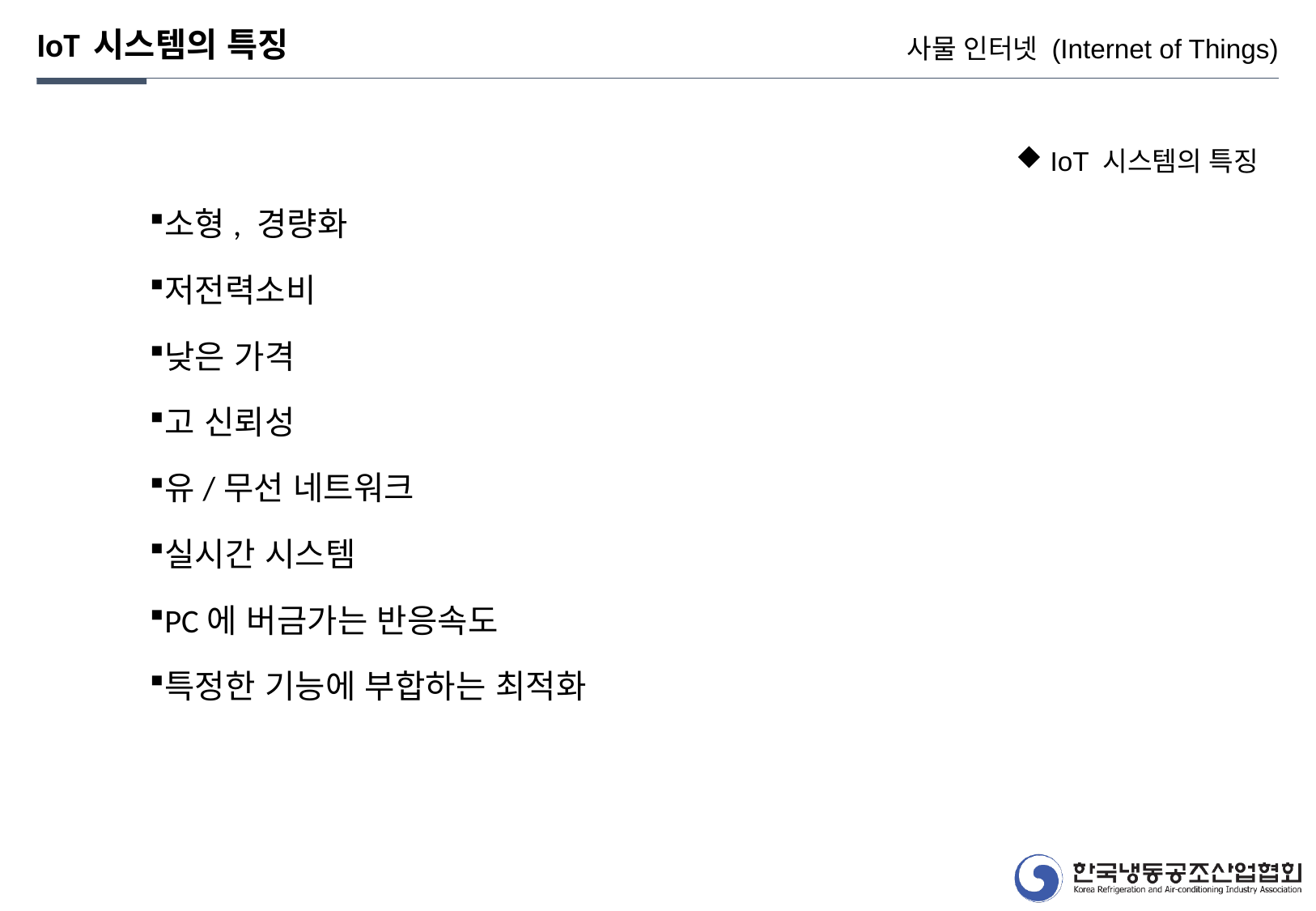

IoT 시스템의 특징

사물 인터넷 (Internet of Things)

 IoT 시스템의 특징
소형, 경량화
저전력소비
낮은 가격
고 신뢰성
유/무선 네트워크
실시간 시스템
PC에 버금가는 반응속도
특정한 기능에 부합하는 최적화